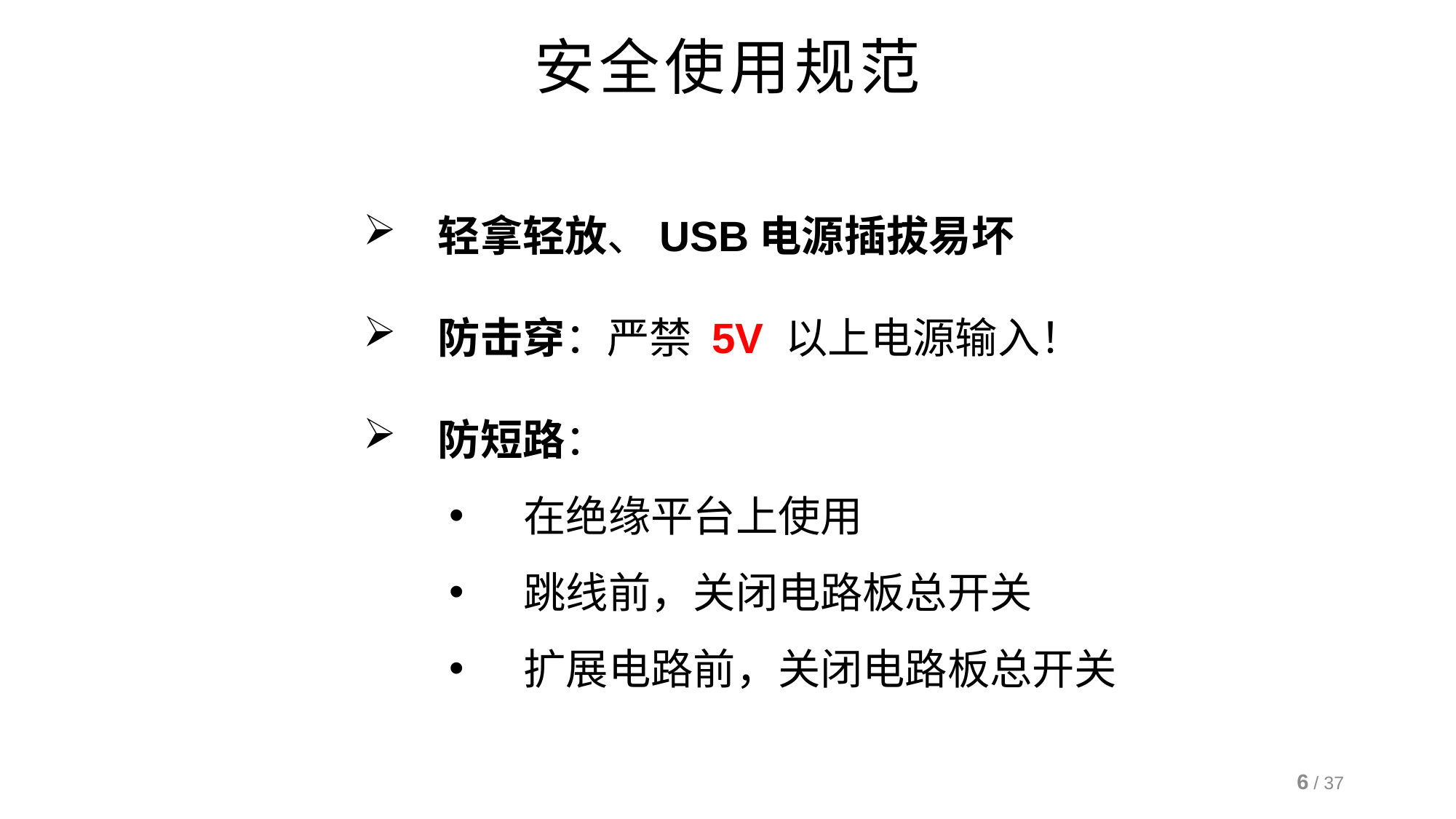

# 安全使用规范
轻拿轻放、USB电源插拔易坏
防击穿：严禁 5V 以上电源输入！
防短路：
在绝缘平台上使用
跳线前，关闭电路板总开关
扩展电路前，关闭电路板总开关
6 / 37